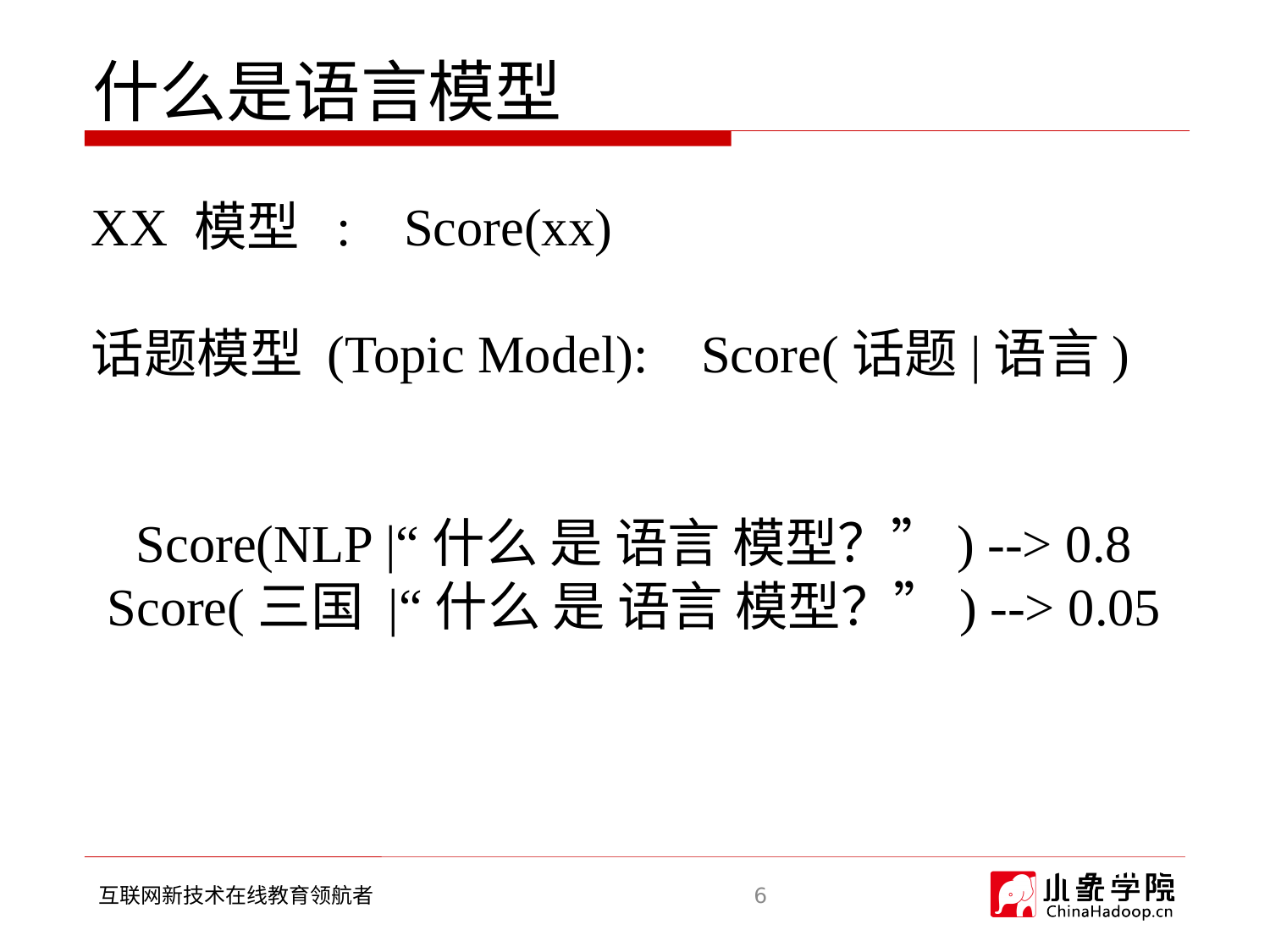

# 什么是语言模型
XX 模型  :    Score(xx)

话题模型 (Topic Model):    Score(话题|语言)

Score(NLP |“什么 是 语言 模型？”) --> 0.8
Score(三国 |“什么 是 语言 模型？”) --> 0.05

6